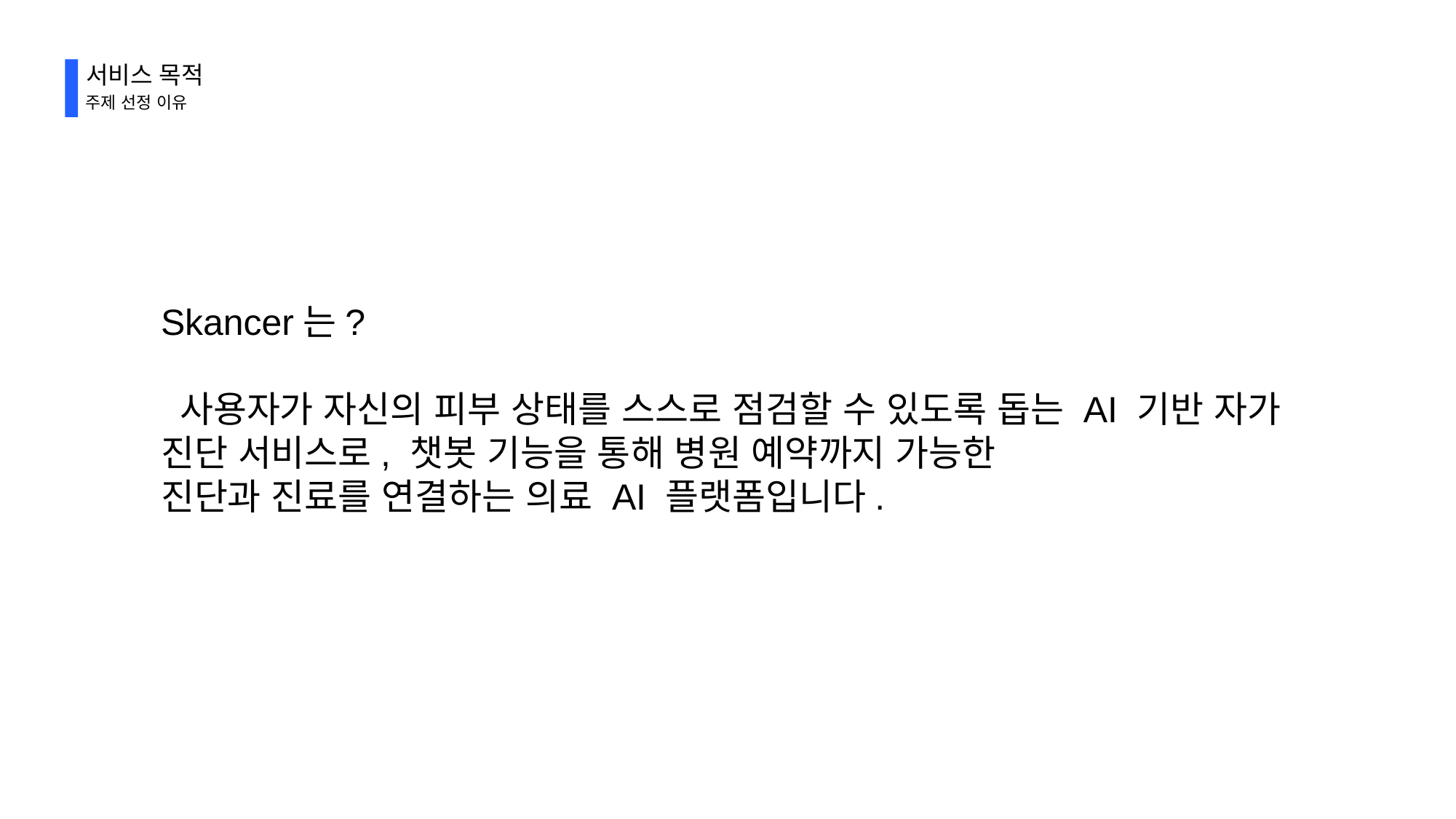

서비스 목적

주제 선정 이유
Skancer는?

 사용자가 자신의 피부 상태를 스스로 점검할 수 있도록 돕는 AI 기반 자가 진단 서비스로, 챗봇 기능을 통해 병원 예약까지 가능한
진단과 진료를 연결하는 의료 AI 플랫폼입니다.